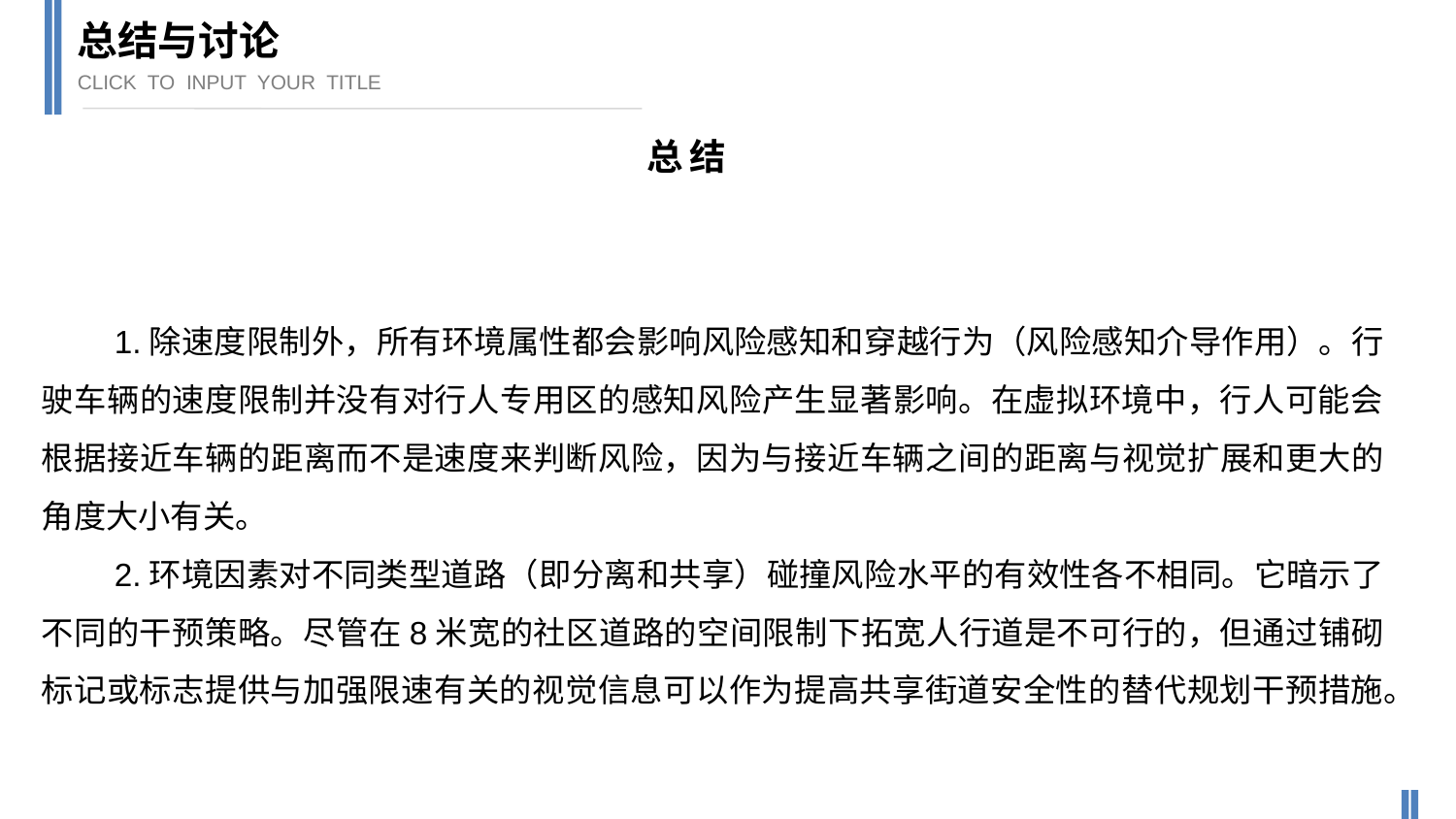

总结与讨论
CLICK  TO  INPUT  YOUR  TITLE
总结
1.除速度限制外，所有环境属性都会影响风险感知和穿越行为（风险感知介导作用）。行驶车辆的速度限制并没有对行人专用区的感知风险产生显著影响。在虚拟环境中，行人可能会根据接近车辆的距离而不是速度来判断风险，因为与接近车辆之间的距离与视觉扩展和更大的角度大小有关。
2.环境因素对不同类型道路（即分离和共享）碰撞风险水平的有效性各不相同。它暗示了不同的干预策略。尽管在8米宽的社区道路的空间限制下拓宽人行道是不可行的，但通过铺砌标记或标志提供与加强限速有关的视觉信息可以作为提高共享街道安全性的替代规划干预措施。